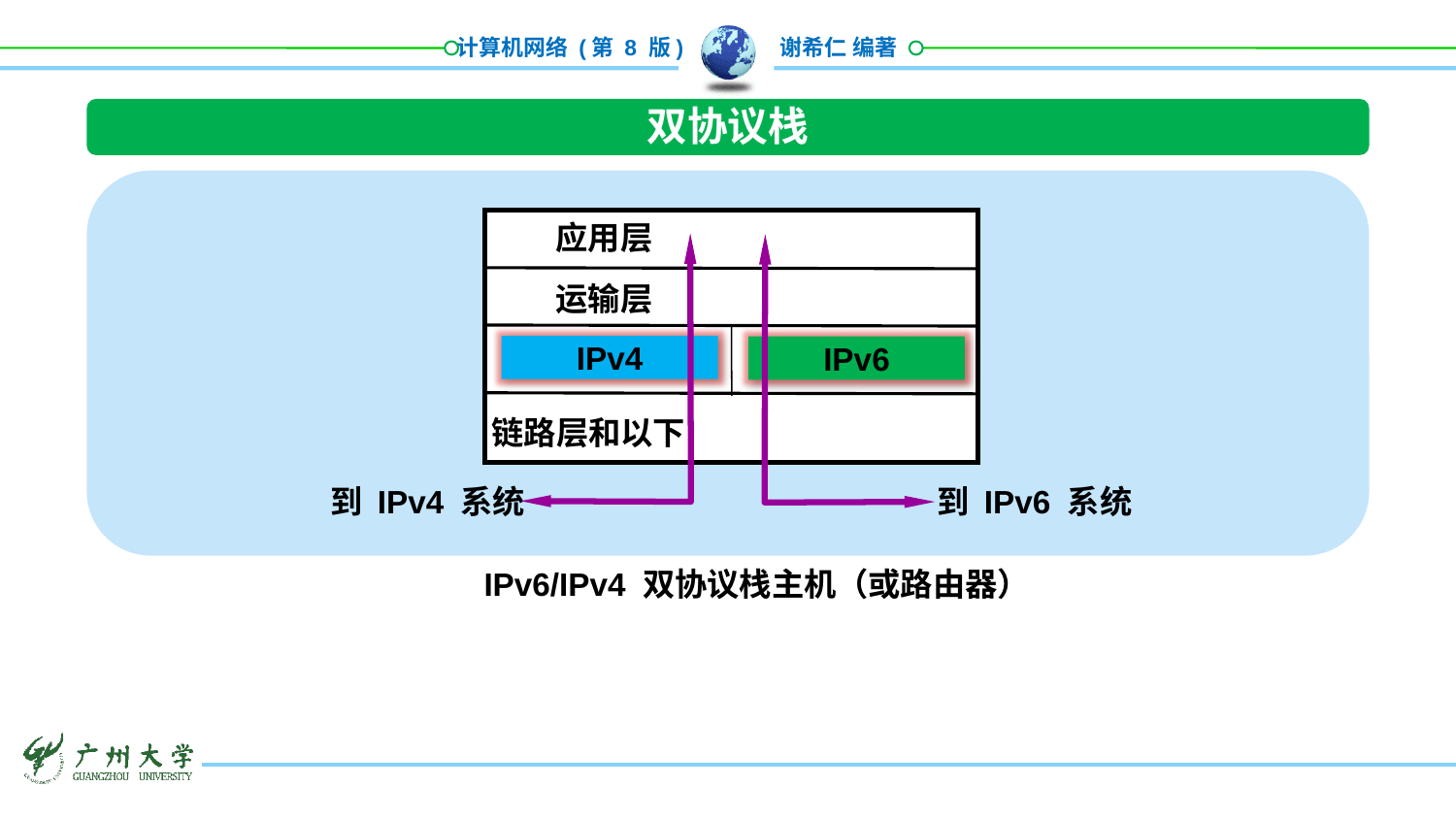

双协议栈

应用层

运输层

IPv4
IPv6

链路层和以下
到 IPv4 系统
到 IPv6 系统
IPv6/IPv4 双协议栈主机（或路由器）